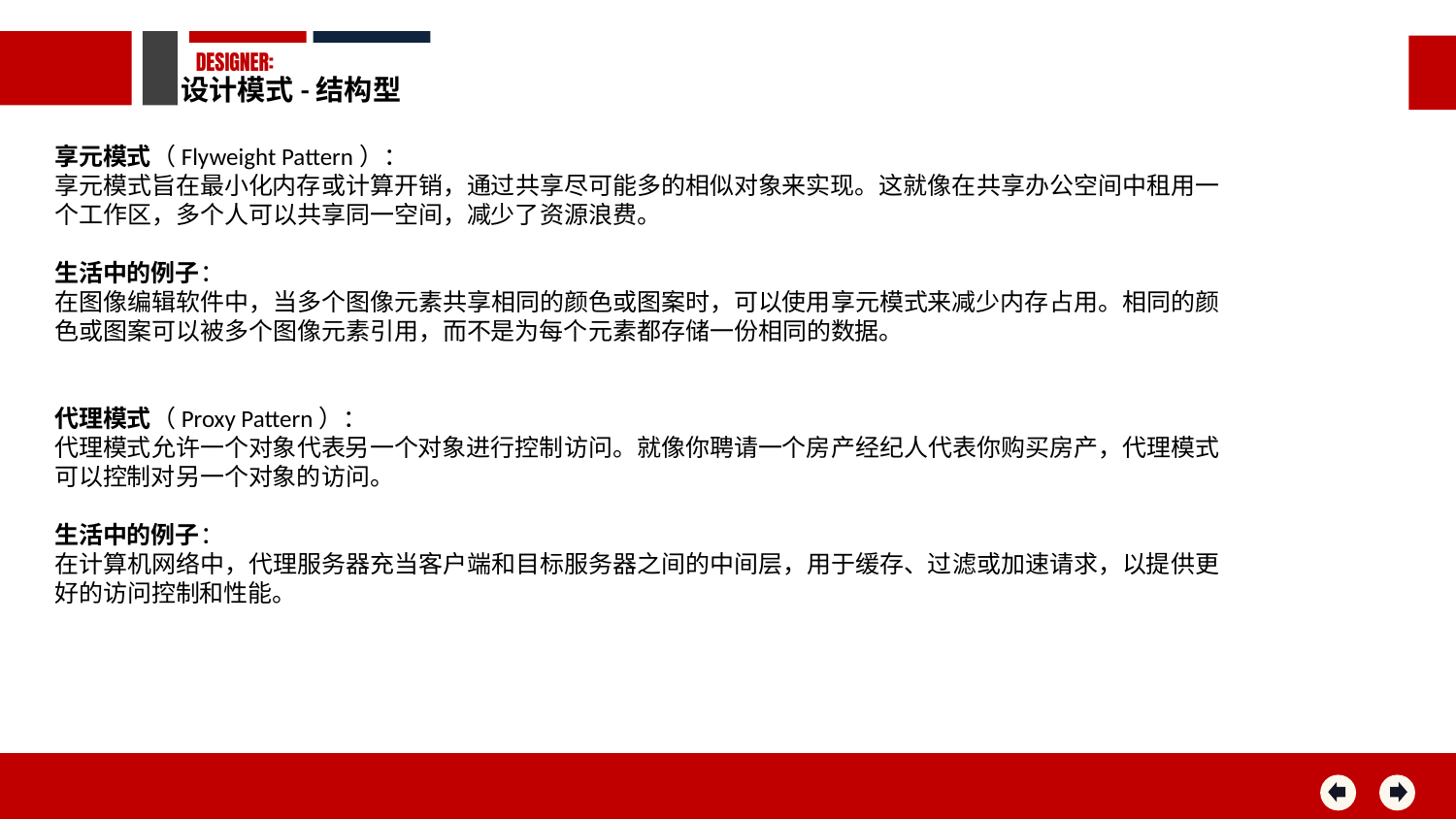

DESIGNER:
设计模式-结构型
享元模式（Flyweight Pattern）：
享元模式旨在最小化内存或计算开销，通过共享尽可能多的相似对象来实现。这就像在共享办公空间中租用一个工作区，多个人可以共享同一空间，减少了资源浪费。

生活中的例子：
在图像编辑软件中，当多个图像元素共享相同的颜色或图案时，可以使用享元模式来减少内存占用。相同的颜色或图案可以被多个图像元素引用，而不是为每个元素都存储一份相同的数据。

代理模式（Proxy Pattern）：
代理模式允许一个对象代表另一个对象进行控制访问。就像你聘请一个房产经纪人代表你购买房产，代理模式可以控制对另一个对象的访问。

生活中的例子：
在计算机网络中，代理服务器充当客户端和目标服务器之间的中间层，用于缓存、过滤或加速请求，以提供更好的访问控制和性能。